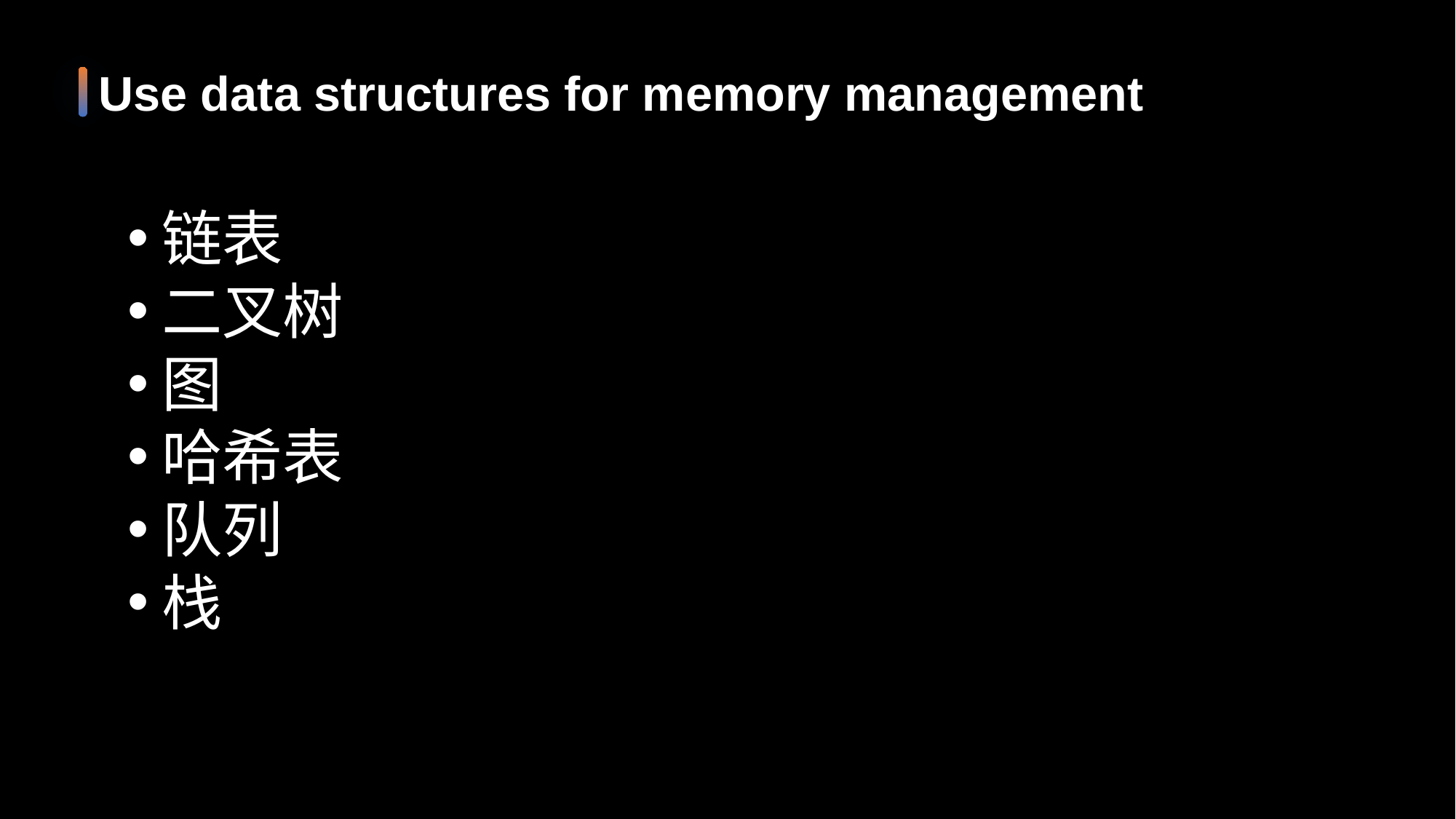

Use data structures for memory management

链表
二叉树
图
哈希表
队列
栈